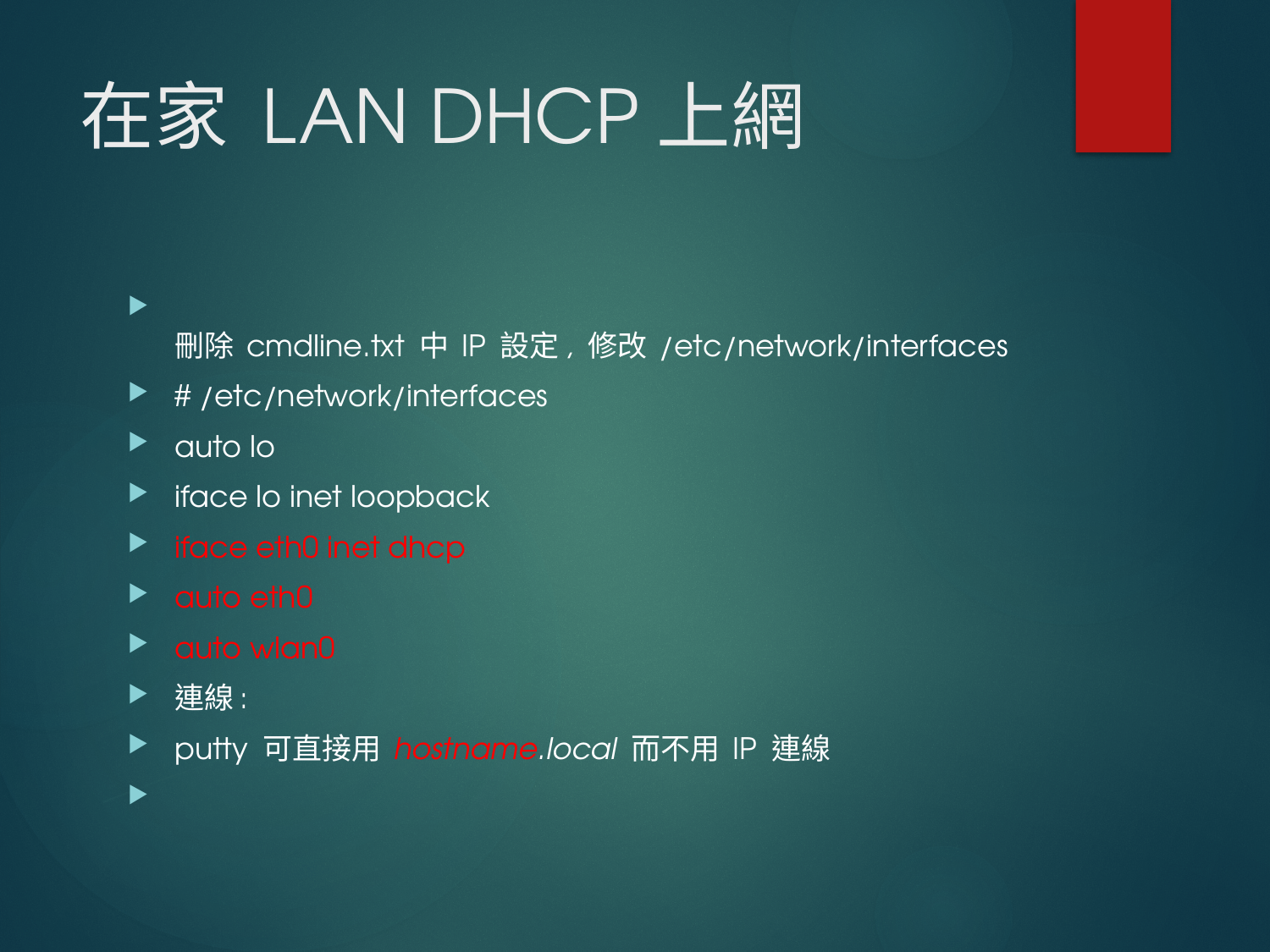

# 在家 LAN DHCP上網
刪除 cmdline.txt 中 IP 設定, 修改 /etc/network/interfaces
# /etc/network/interfaces
auto lo
iface lo inet loopback
iface eth0 inet dhcp
auto eth0
auto wlan0
連線:
putty 可直接用 hostname.local 而不用 IP 連線